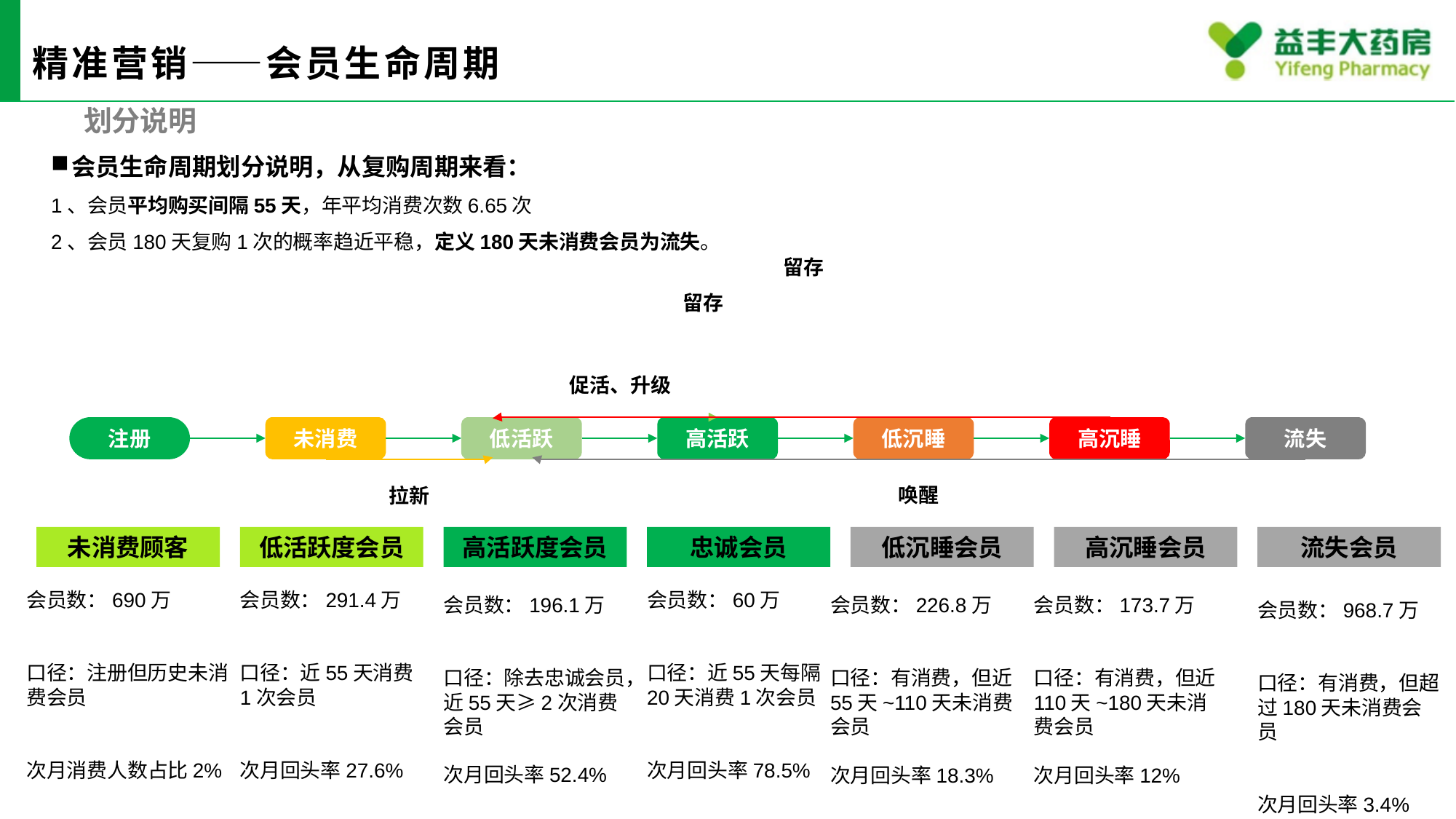

# 精准营销——会员生命周期
划分说明
会员生命周期划分说明，从复购周期来看：
1、会员平均购买间隔55天，年平均消费次数6.65次
2、会员180天复购1次的概率趋近平稳，定义180天未消费会员为流失。
留存
留存
促活、升级
注册
未消费
低活跃
高活跃
低沉睡
高沉睡
流失
低
低
唤醒
拉新
流失会员
会员数：968.7万

口径：有消费，但超过180天未消费会员

次月回头率3.4%

低活跃度会员
会员数：291.4万

口径：近55天消费1次会员

次月回头率27.6%
低沉睡会员
会员数：226.8万

口径：有消费，但近55天~110天未消费会员

次月回头率18.3%
高沉睡会员
会员数：173.7万

口径：有消费，但近110天~180天未消费会员

次月回头率12%

未消费顾客
会员数：690万

口径：注册但历史未消费会员

次月消费人数占比2%

高活跃度会员
会员数：196.1万

口径：除去忠诚会员，近55天≥2次消费会员

次月回头率52.4%

忠诚会员
会员数：60万

口径：近55天每隔20天消费1次会员

次月回头率78.5%